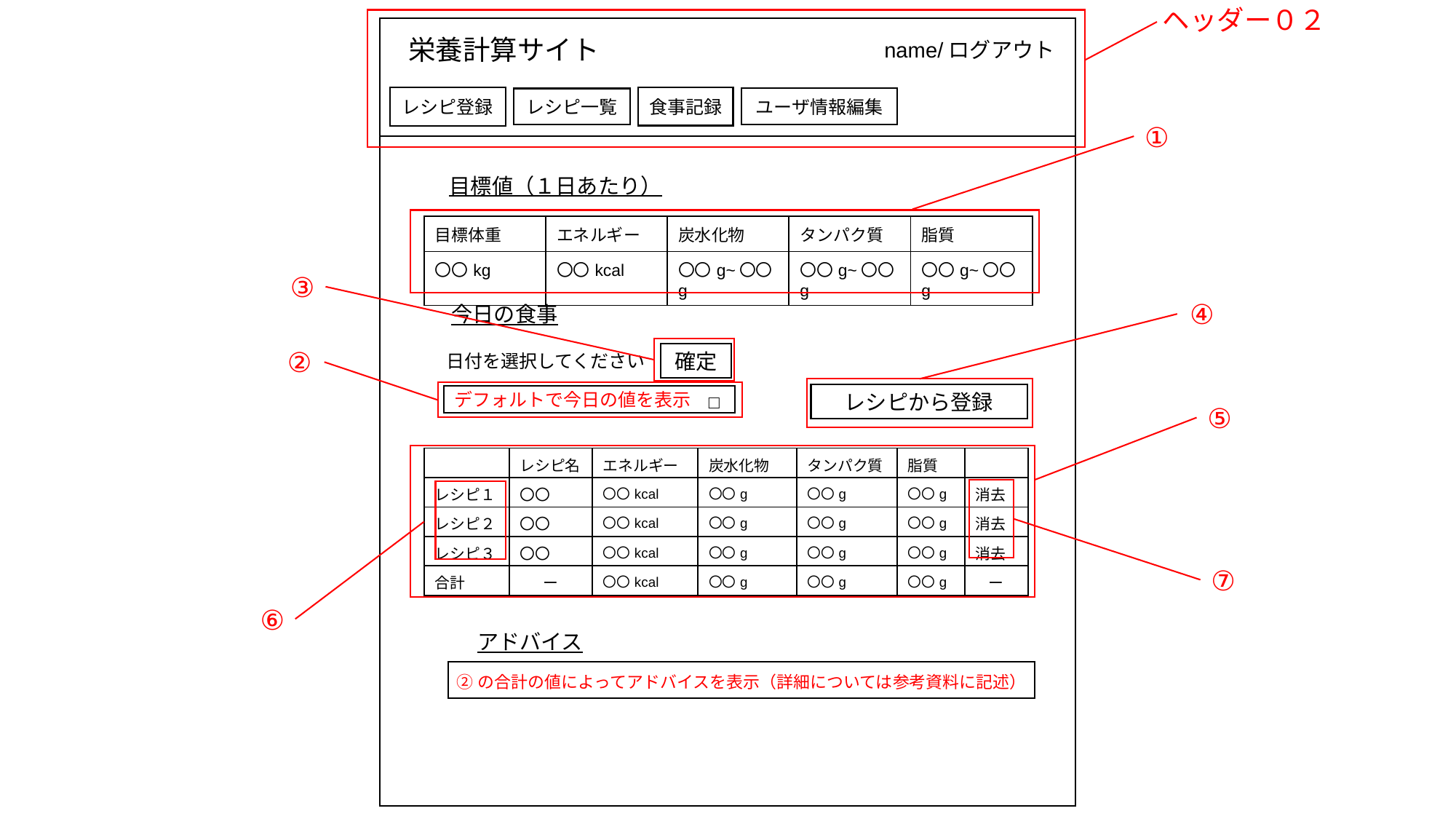

ヘッダー０２

栄養計算サイト
name/ログアウト
食事記録
レシピ登録
ユーザ情報編集
レシピ一覧

画面id
S-02-01
①

目標値（１日あたり）
| 目標体重 | エネルギー | 炭水化物 | タンパク質 | 脂質 |
| --- | --- | --- | --- | --- |
| 〇〇kg | 〇〇kcal | 〇〇g~〇〇g | 〇〇g~〇〇g | 〇〇g~〇〇g |
③

④

レシピから登録
今日の食事
②

日付を選択してください
□
デフォルトで今日の値を表示
確定
⑤

|  | レシピ名 | エネルギー | 炭水化物 | タンパク質 | 脂質 |  |
| --- | --- | --- | --- | --- | --- | --- |
| レシピ１ | 〇〇 | 〇〇kcal | 〇〇g | 〇〇g | 〇〇g | 消去 |
| レシピ２ | 〇〇 | 〇〇kcal | 〇〇g | 〇〇g | 〇〇g | 消去 |
| レシピ３ | 〇〇 | 〇〇kcal | 〇〇g | 〇〇g | 〇〇g | 消去 |
| 合計 | ー | 〇〇kcal | 〇〇g | 〇〇g | 〇〇g | ー |

⑦

⑥
アドバイス

②の合計の値によってアドバイスを表示（詳細については参考資料に記述）